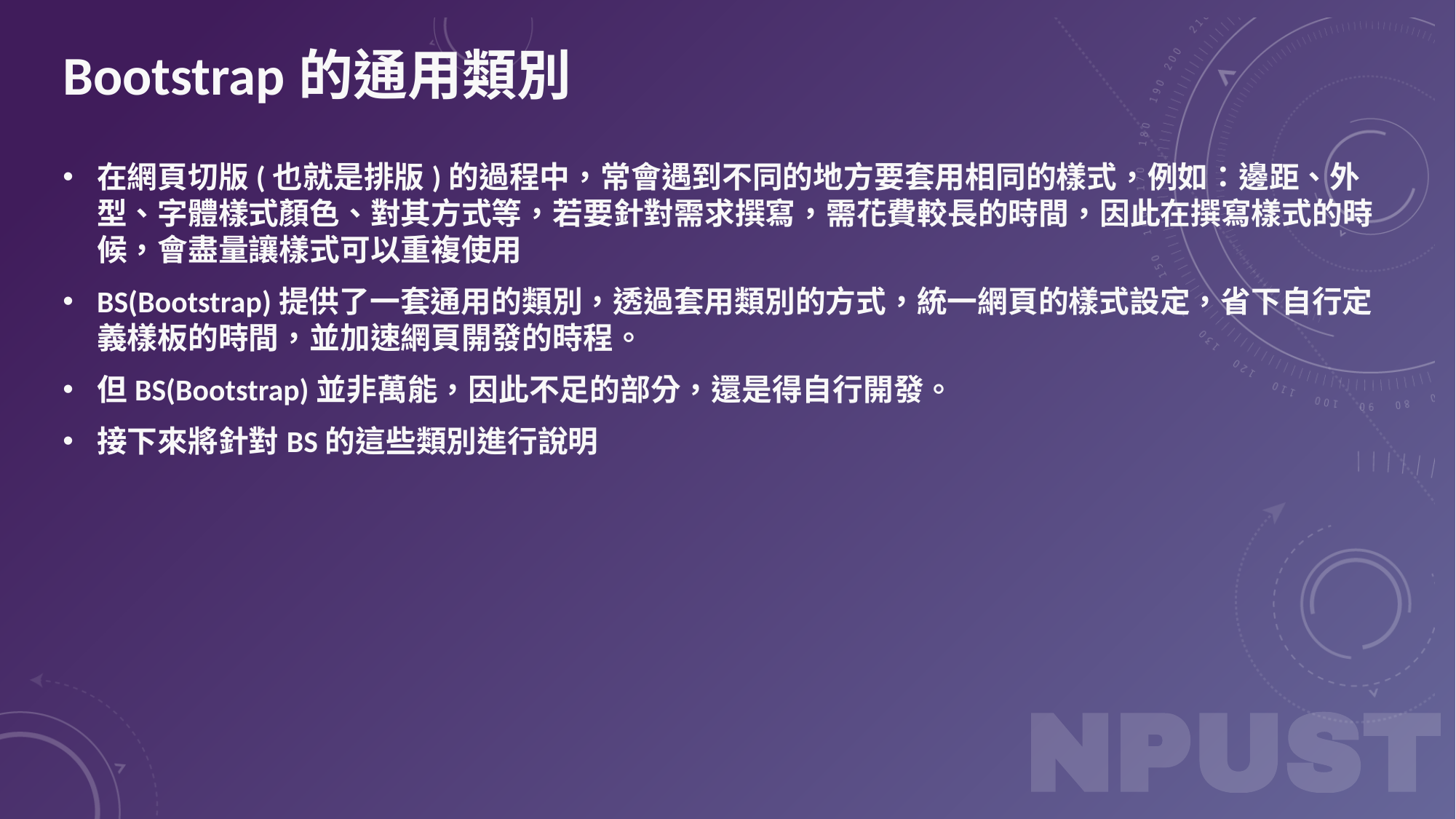

# Bootstrap的通用類別
在網頁切版(也就是排版)的過程中，常會遇到不同的地方要套用相同的樣式，例如：邊距、外型、字體樣式顏色、對其方式等，若要針對需求撰寫，需花費較長的時間，因此在撰寫樣式的時候，會盡量讓樣式可以重複使用
BS(Bootstrap)提供了一套通用的類別，透過套用類別的方式，統一網頁的樣式設定，省下自行定義樣板的時間，並加速網頁開發的時程。
但BS(Bootstrap)並非萬能，因此不足的部分，還是得自行開發。
接下來將針對BS的這些類別進行說明